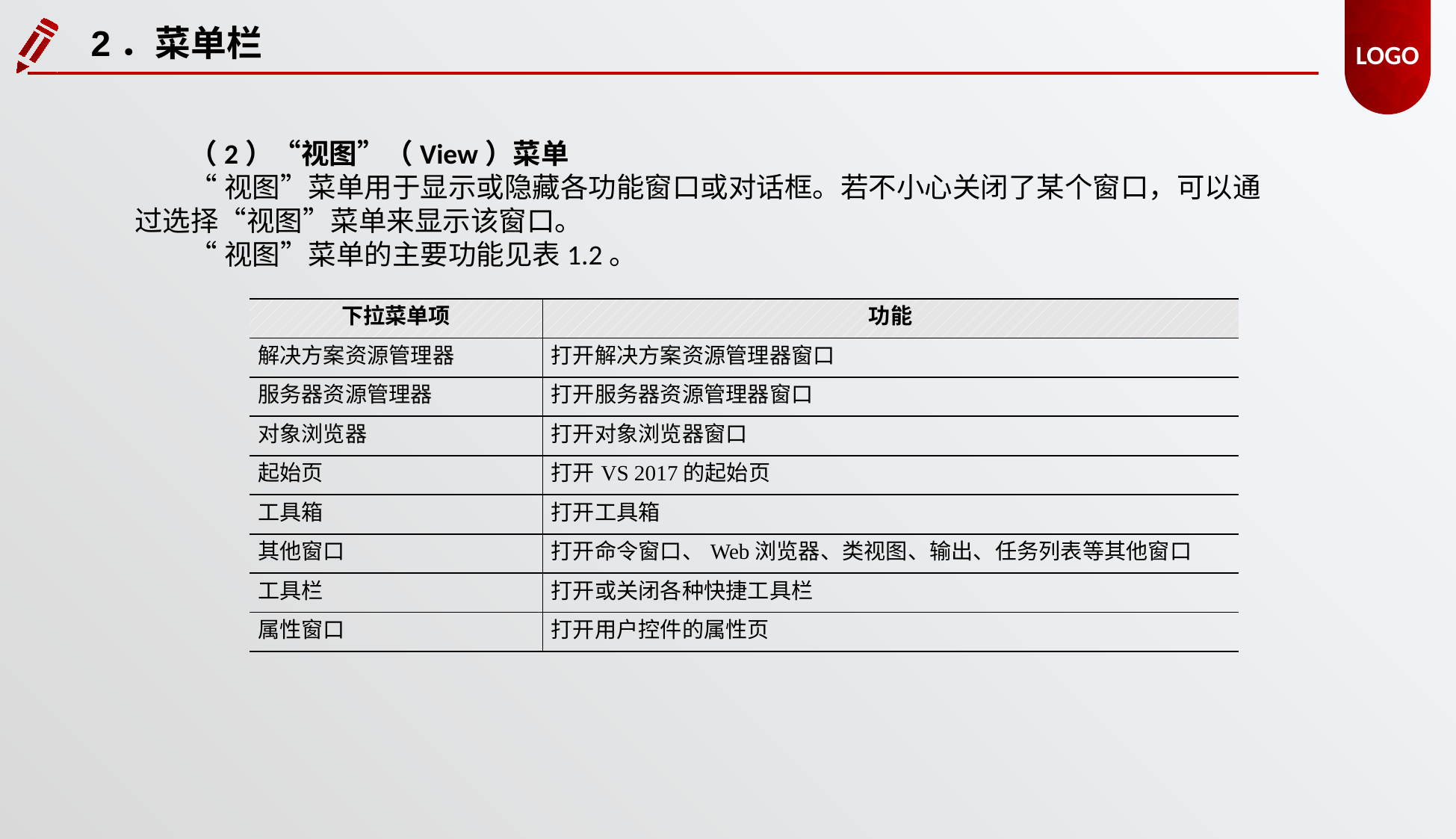

2．菜单栏
（2）“视图”（View）菜单
“视图”菜单用于显示或隐藏各功能窗口或对话框。若不小心关闭了某个窗口，可以通过选择“视图”菜单来显示该窗口。
“视图”菜单的主要功能见表1.2。
| 下拉菜单项 | 功能 |
| --- | --- |
| 解决方案资源管理器 | 打开解决方案资源管理器窗口 |
| 服务器资源管理器 | 打开服务器资源管理器窗口 |
| 对象浏览器 | 打开对象浏览器窗口 |
| 起始页 | 打开VS 2017的起始页 |
| 工具箱 | 打开工具箱 |
| 其他窗口 | 打开命令窗口、Web浏览器、类视图、输出、任务列表等其他窗口 |
| 工具栏 | 打开或关闭各种快捷工具栏 |
| 属性窗口 | 打开用户控件的属性页 |